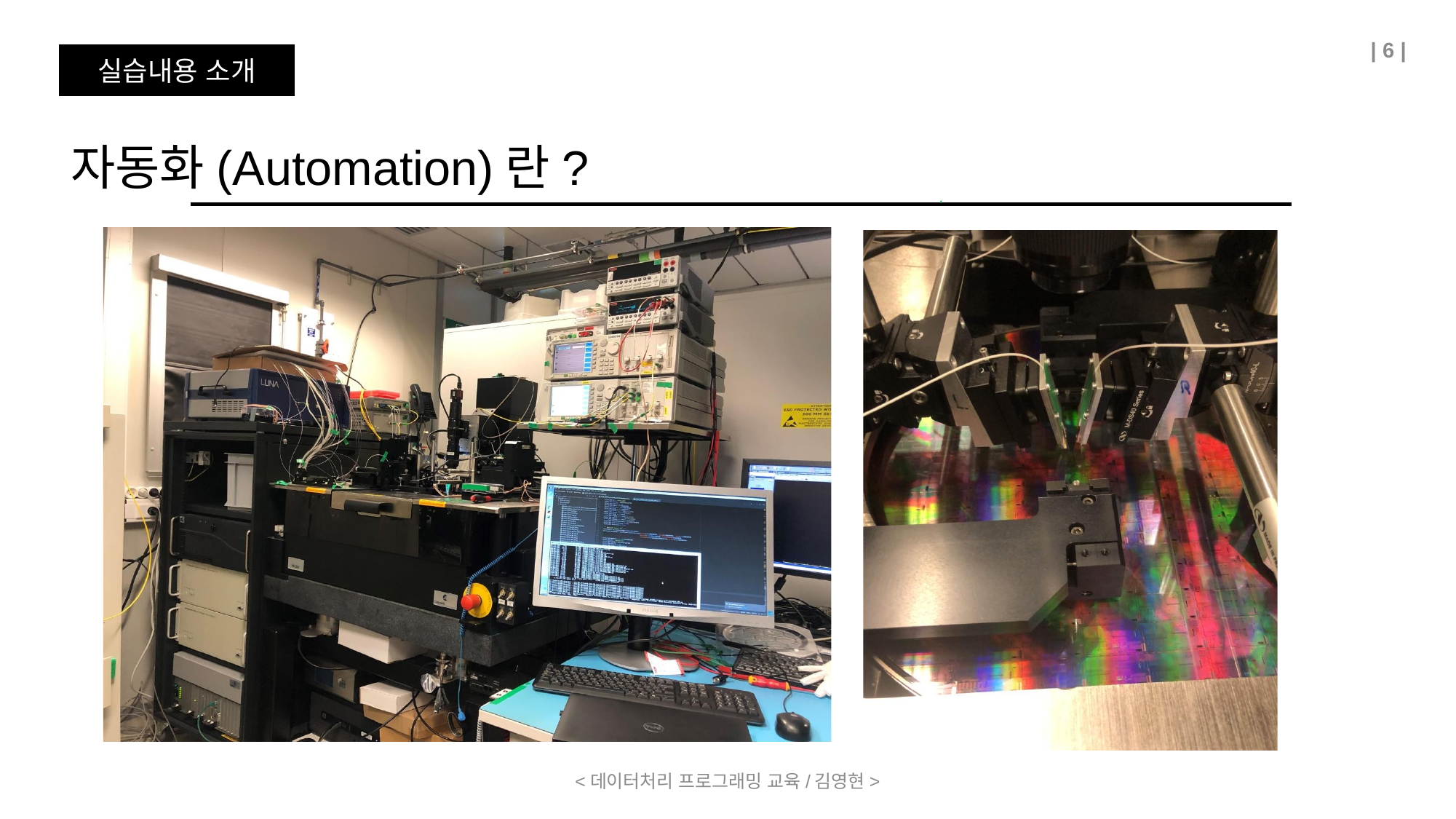

| 6 |
실습내용 소개

자동화(Automation)란?

<데이터처리 프로그래밍 교육/김영현>